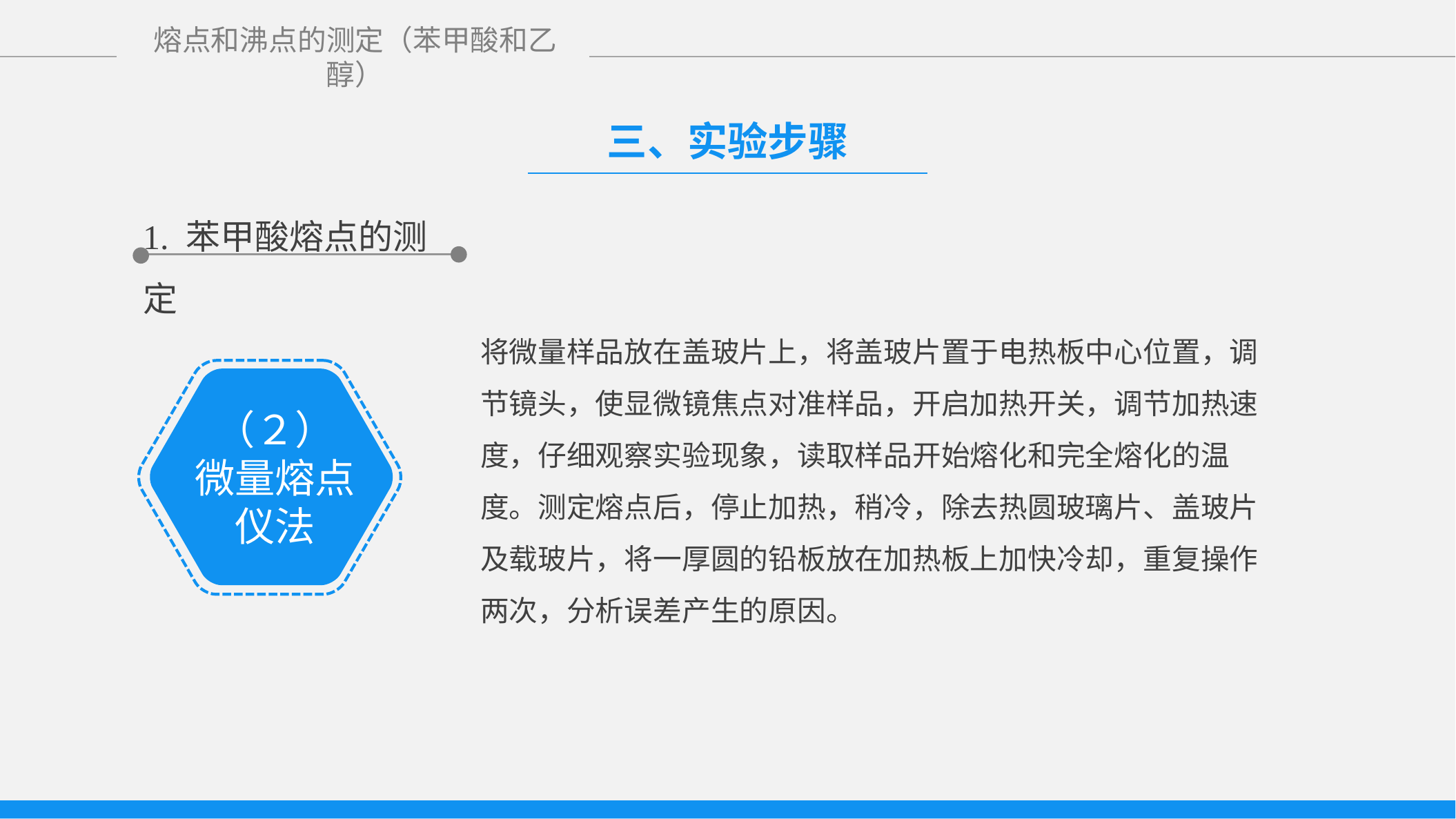

三、实验步骤
1. 苯甲酸熔点的测定

将微量样品放在盖玻片上，将盖玻片置于电热板中心位置，调节镜头，使显微镜焦点对准样品，开启加热开关，调节加热速度，仔细观察实验现象，读取样品开始熔化和完全熔化的温度。测定熔点后，停止加热，稍冷，除去热圆玻璃片、盖玻片及载玻片，将一厚圆的铅板放在加热板上加快冷却，重复操作两次，分析误差产生的原因。

（２）
微量熔点仪法